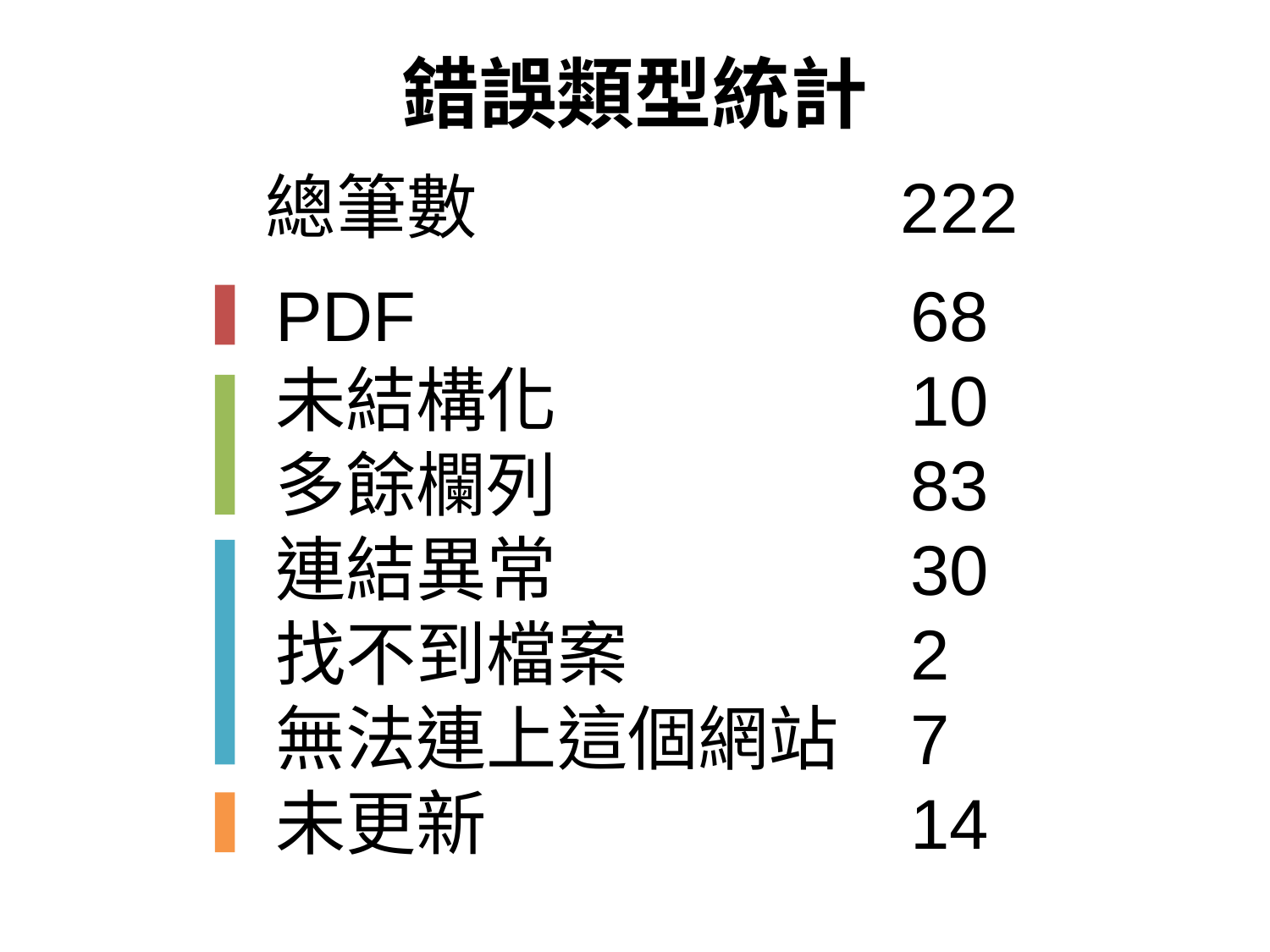

錯誤類型統計
總筆數			 	222
PDF			 	68
未結構化 			10
多餘欄列 			83
連結異常 			30
找不到檔案 			2
無法連上這個網站 	7
未更新				14